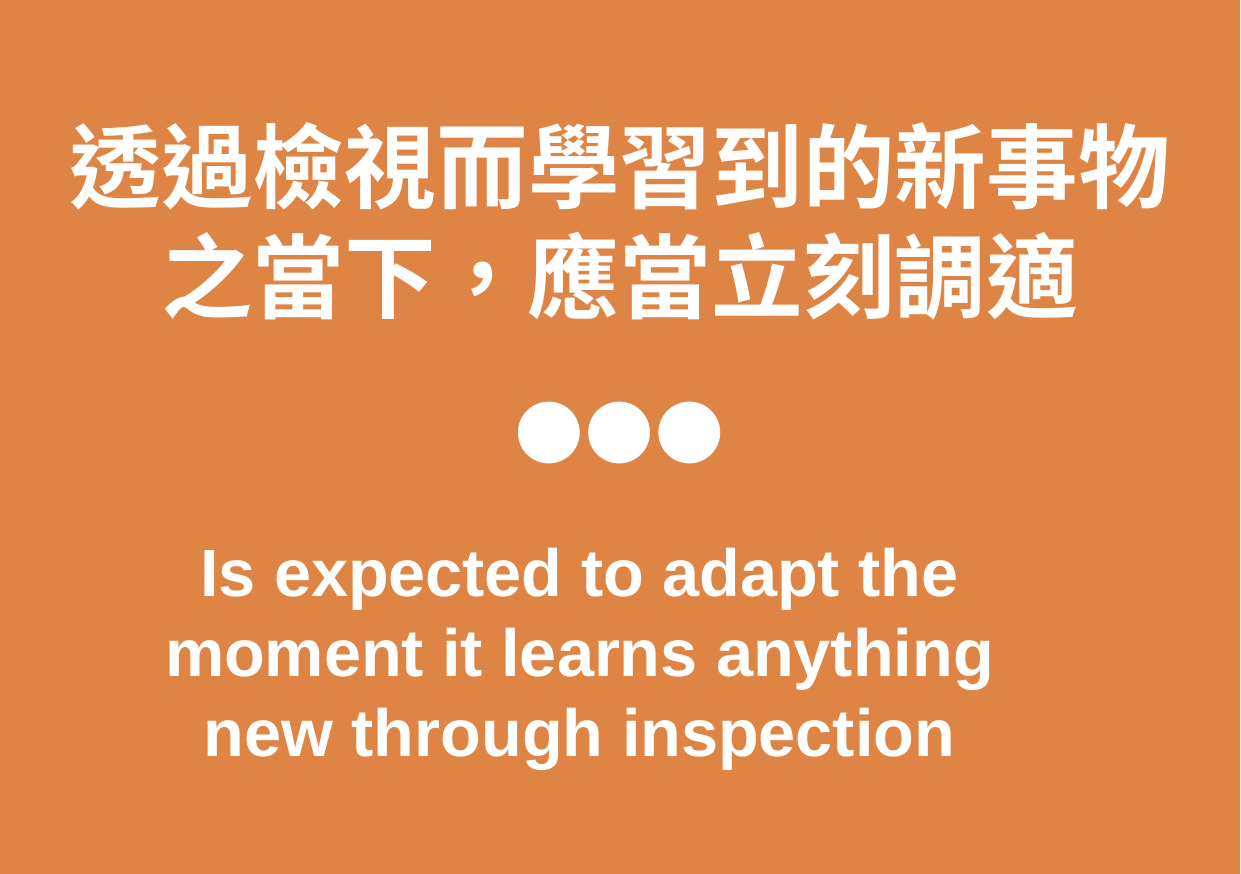

透過檢視而學習到的新事物之當下，應當立刻調適

Is expected to adapt the moment it learns anything new through inspection